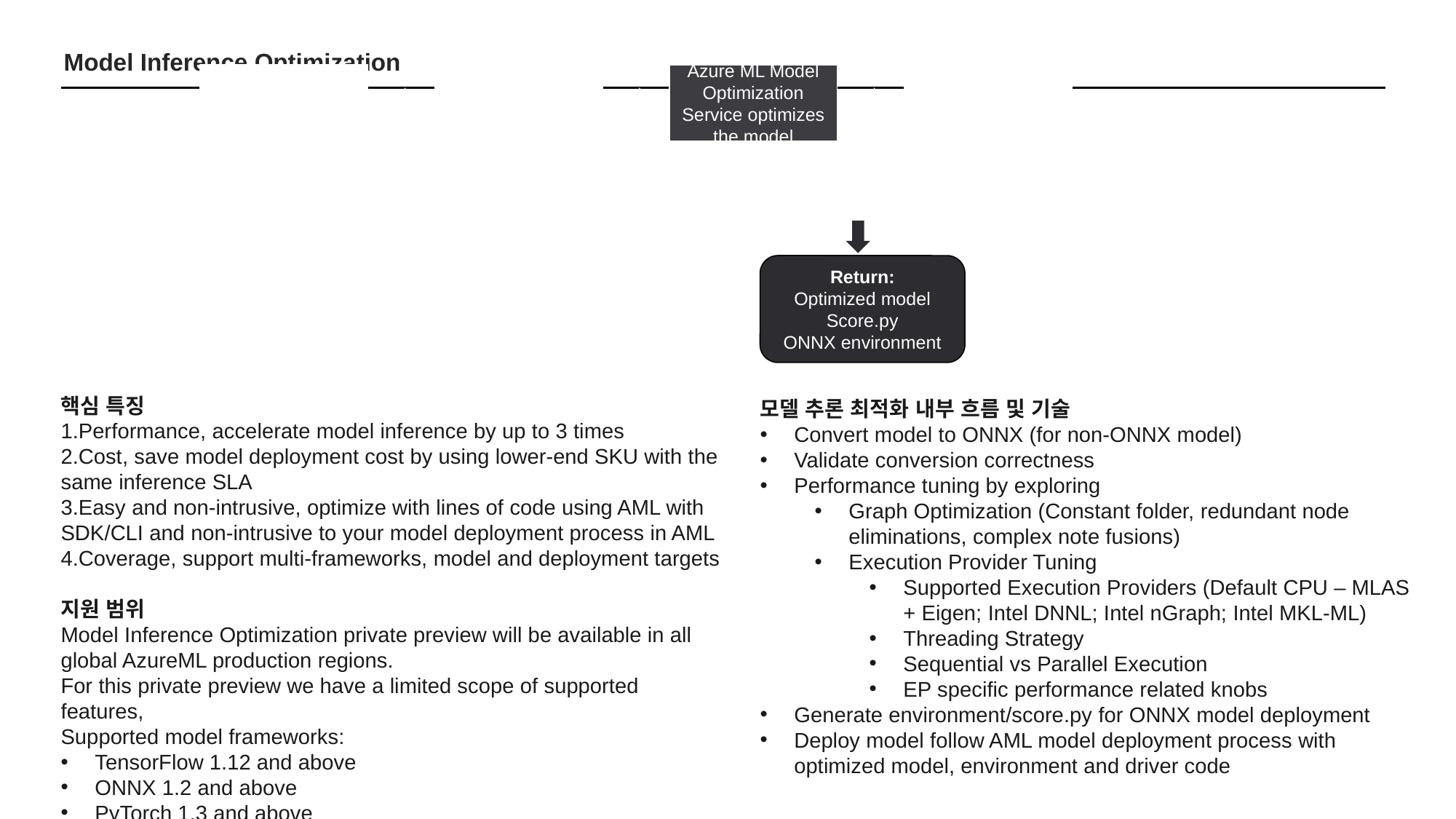

Train and tune model in Azure ML or BYOM

Create the AML compute target for optimization job

Azure ML Model Optimization Service optimizes the model

Deploy and serve you model in cloud in optimized way

Return:
Optimized model
Score.py
ONNX environment
Model Inference Optimization
핵심 특징
Performance, accelerate model inference by up to 3 times
Cost, save model deployment cost by using lower-end SKU with the same inference SLA
Easy and non-intrusive, optimize with lines of code using AML with SDK/CLI and non-intrusive to your model deployment process in AML
Coverage, support multi-frameworks, model and deployment targets

지원 범위
Model Inference Optimization private preview will be available in all global AzureML production regions.
For this private preview we have a limited scope of supported features,
Supported model frameworks:
TensorFlow 1.12 and above
ONNX 1.2 and above
PyTorch 1.3 and above
모델 추론 최적화 내부 흐름 및 기술
Convert model to ONNX (for non-ONNX model)
Validate conversion correctness
Performance tuning by exploring
Graph Optimization (Constant folder, redundant node eliminations, complex note fusions)
Execution Provider Tuning
Supported Execution Providers (Default CPU – MLAS + Eigen; Intel DNNL; Intel nGraph; Intel MKL-ML)
Threading Strategy
Sequential vs Parallel Execution
EP specific performance related knobs
Generate environment/score.py for ONNX model deployment
Deploy model follow AML model deployment process with optimized model, environment and driver code